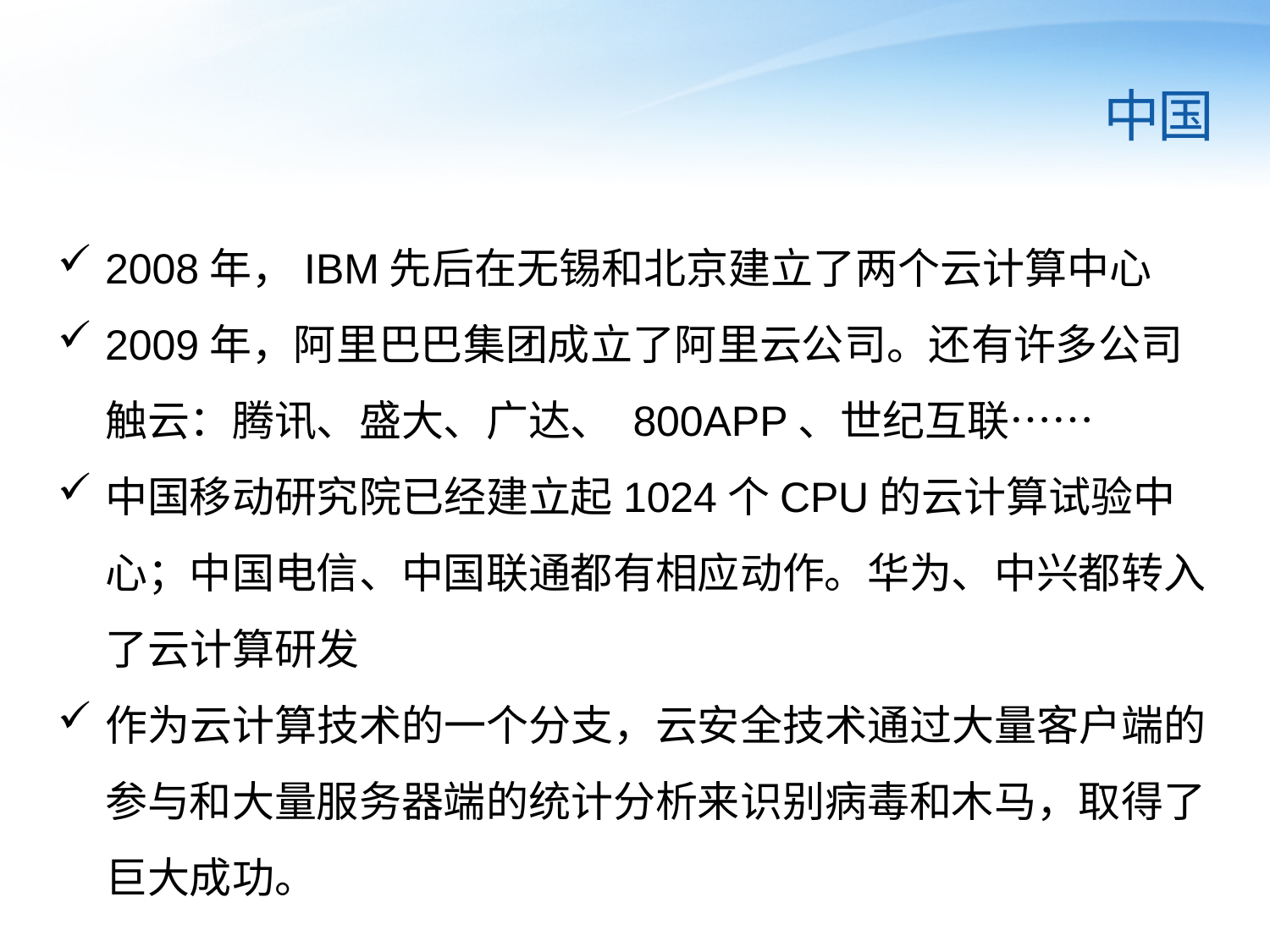

中国
2008年，IBM先后在无锡和北京建立了两个云计算中心
2009年，阿里巴巴集团成立了阿里云公司。还有许多公司触云：腾讯、盛大、广达、 800APP、世纪互联……
中国移动研究院已经建立起1024个CPU的云计算试验中心；中国电信、中国联通都有相应动作。华为、中兴都转入了云计算研发
作为云计算技术的一个分支，云安全技术通过大量客户端的参与和大量服务器端的统计分析来识别病毒和木马，取得了巨大成功。